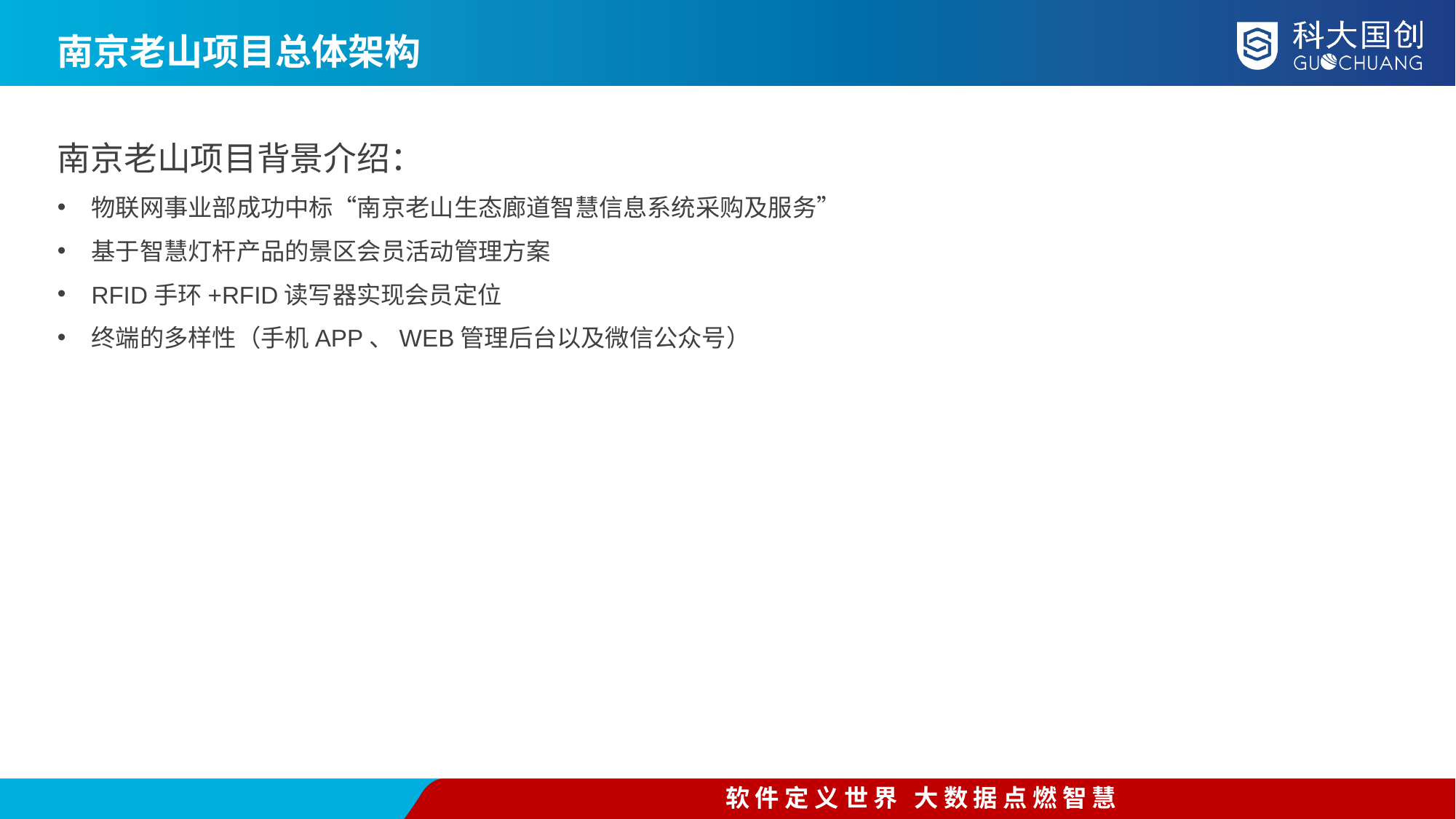

南京老山项目总体架构
南京老山项目背景介绍：
物联网事业部成功中标“南京老山生态廊道智慧信息系统采购及服务”
基于智慧灯杆产品的景区会员活动管理方案
RFID手环+RFID读写器实现会员定位
终端的多样性（手机APP、WEB管理后台以及微信公众号）